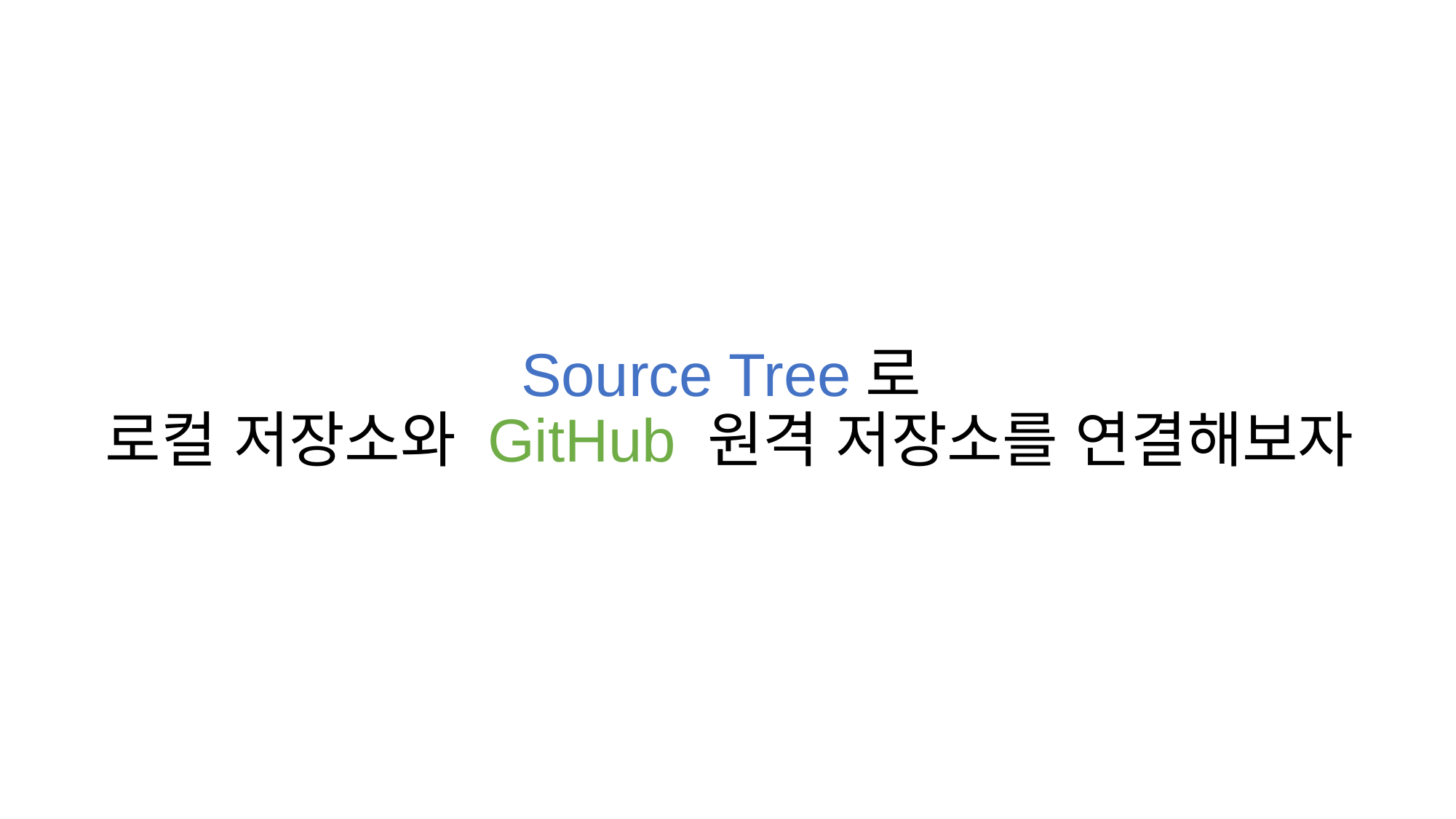

Source Tree로
로컬 저장소와 GitHub 원격 저장소를 연결해보자